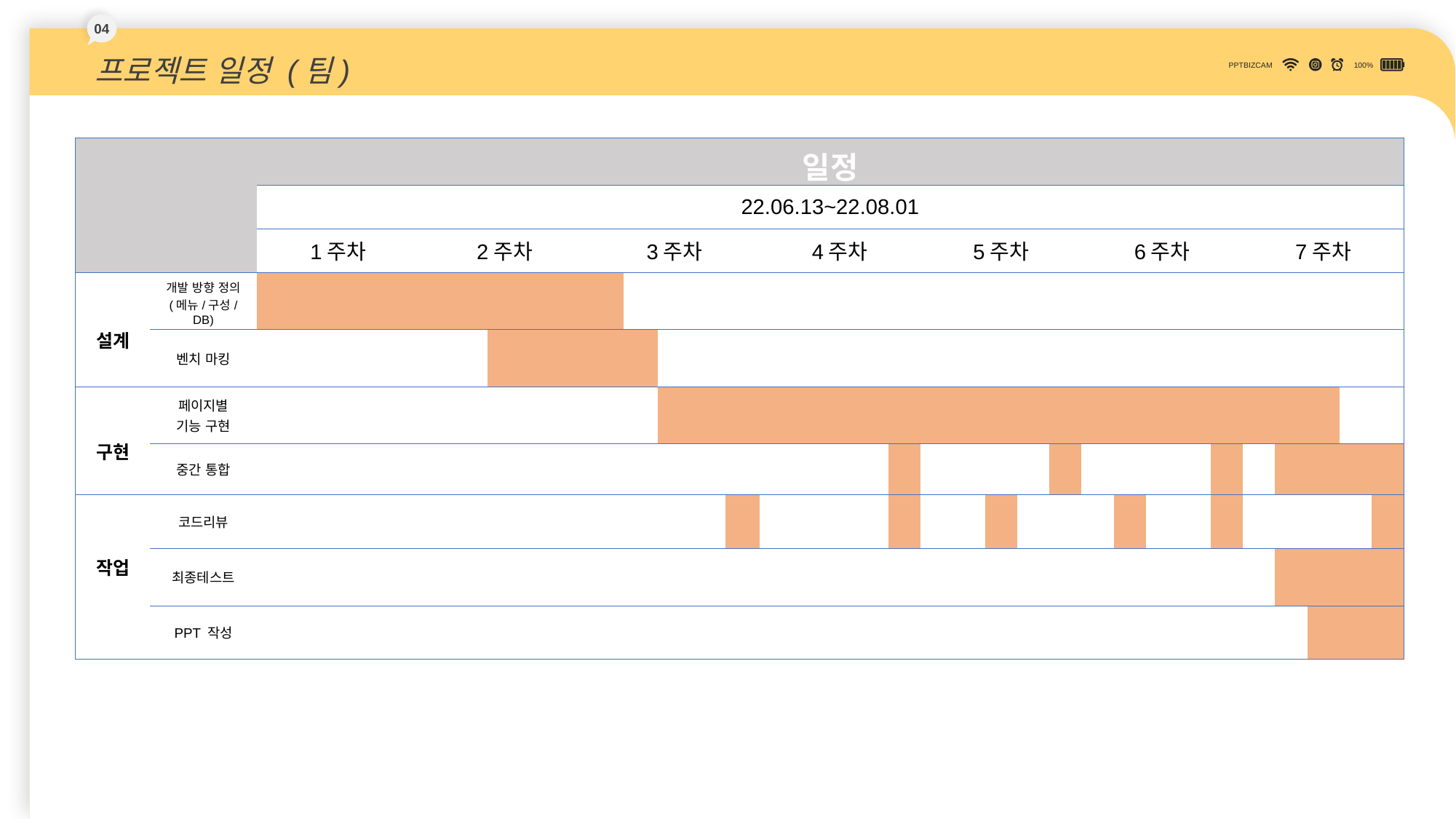

04
프로젝트 일정 (팀)

PPTBIZCAM
100%

|  |  | 일정 |  |  |  |  |  |  |  |  |  |  |  |  |  |  |  |  |  |  |  |  |  |  |  |  |  |  |  |  |  |  |  |  |  |  |
| --- | --- | --- | --- | --- | --- | --- | --- | --- | --- | --- | --- | --- | --- | --- | --- | --- | --- | --- | --- | --- | --- | --- | --- | --- | --- | --- | --- | --- | --- | --- | --- | --- | --- | --- | --- | --- |
|  |  | 22.06.13~22.08.01 |  |  |  |  |  |  |  |  |  |  |  |  |  |  |  |  |  |  |  |  |  |  |  |  |  |  |  |  |  |  |  |  |  |  |
|  |  | 1주차 |  |  |  |  | 2주차 |  |  |  |  | 3주차 |  |  |  |  | 4주차 |  |  |  |  | 5주차 |  |  |  |  | 6주차 |  |  |  |  | 7주차 |  |  |  |  |
| 설계 | 개발 방향 정의 (메뉴/구성/DB) |  |  |  |  |  |  |  |  |  |  |  |  |  |  |  |  |  |  |  |  |  |  |  |  |  |  |  |  |  |  |  |  |  |  |  |
|  | 벤치 마킹 |  |  |  |  |  |  |  |  |  |  |  |  |  |  |  |  |  |  |  |  |  |  |  |  |  |  |  |  |  |  |  |  |  |  |  |
| 구현 | 페이지별 기능 구현 |  |  |  |  |  |  |  |  |  |  |  |  |  |  |  |  |  |  |  |  |  |  |  |  |  |  |  |  |  |  |  |  |  |  |  |
|  | 중간 통합 |  |  |  |  |  |  |  |  |  |  |  |  |  |  |  |  |  |  |  |  |  |  |  |  |  |  |  |  |  |  |  |  |  |  |  |
| 작업 | 코드리뷰 |  |  |  |  |  |  |  |  |  |  |  |  |  |  |  |  |  |  |  |  |  |  |  |  |  |  |  |  |  |  |  |  |  |  |  |
|  | 최종테스트 |  |  |  |  |  |  |  |  |  |  |  |  |  |  |  |  |  |  |  |  |  |  |  |  |  |  |  |  |  |  |  |  |  |  |  |
|  | PPT 작성 |  |  |  |  |  |  |  |  |  |  |  |  |  |  |  |  |  |  |  |  |  |  |  |  |  |  |  |  |  |  |  |  |  |  |  |
DOWN